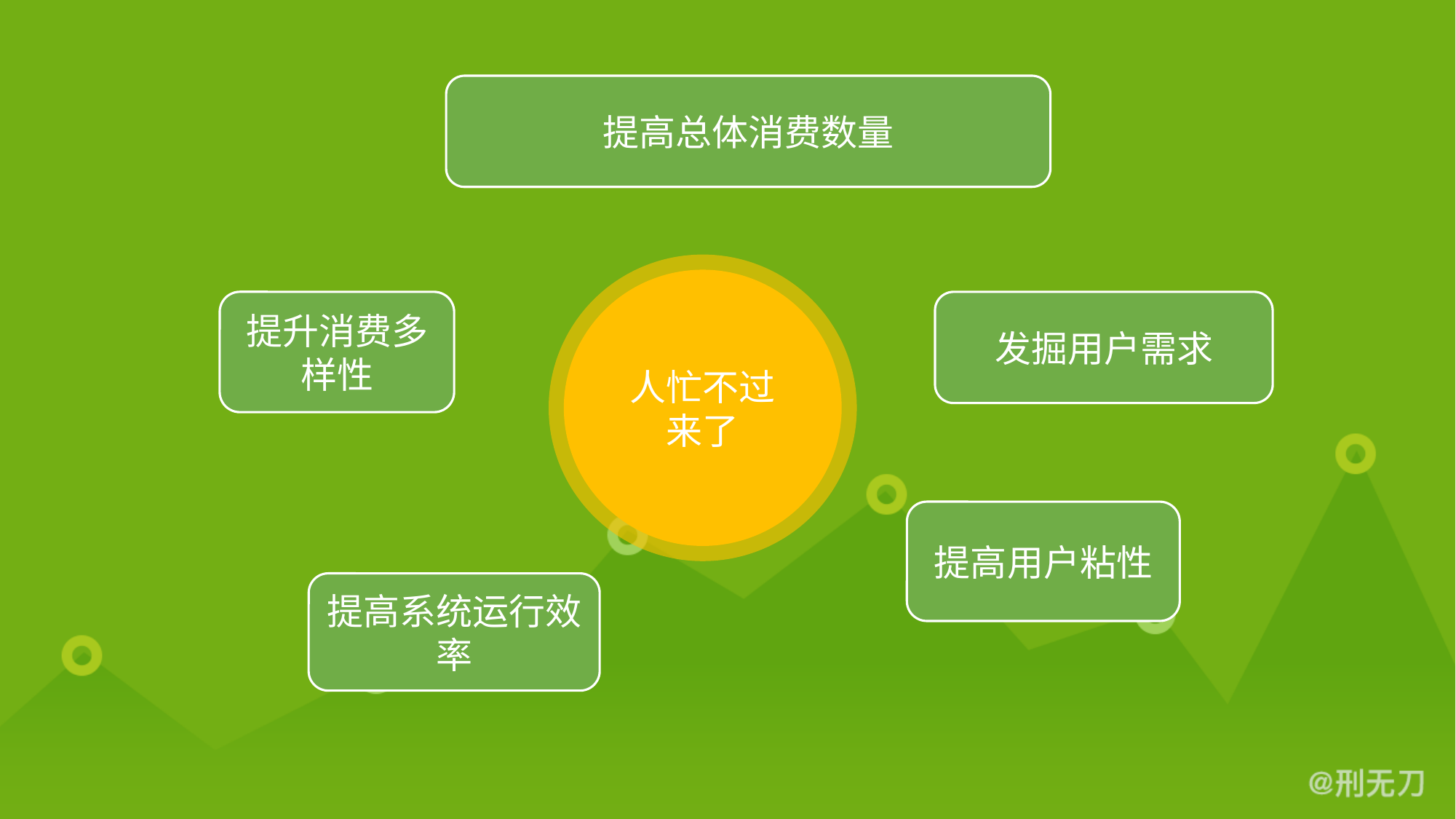

提高总体消费数量
人忙不过来了
提升消费多样性
发掘用户需求
提高用户粘性
提高系统运行效率